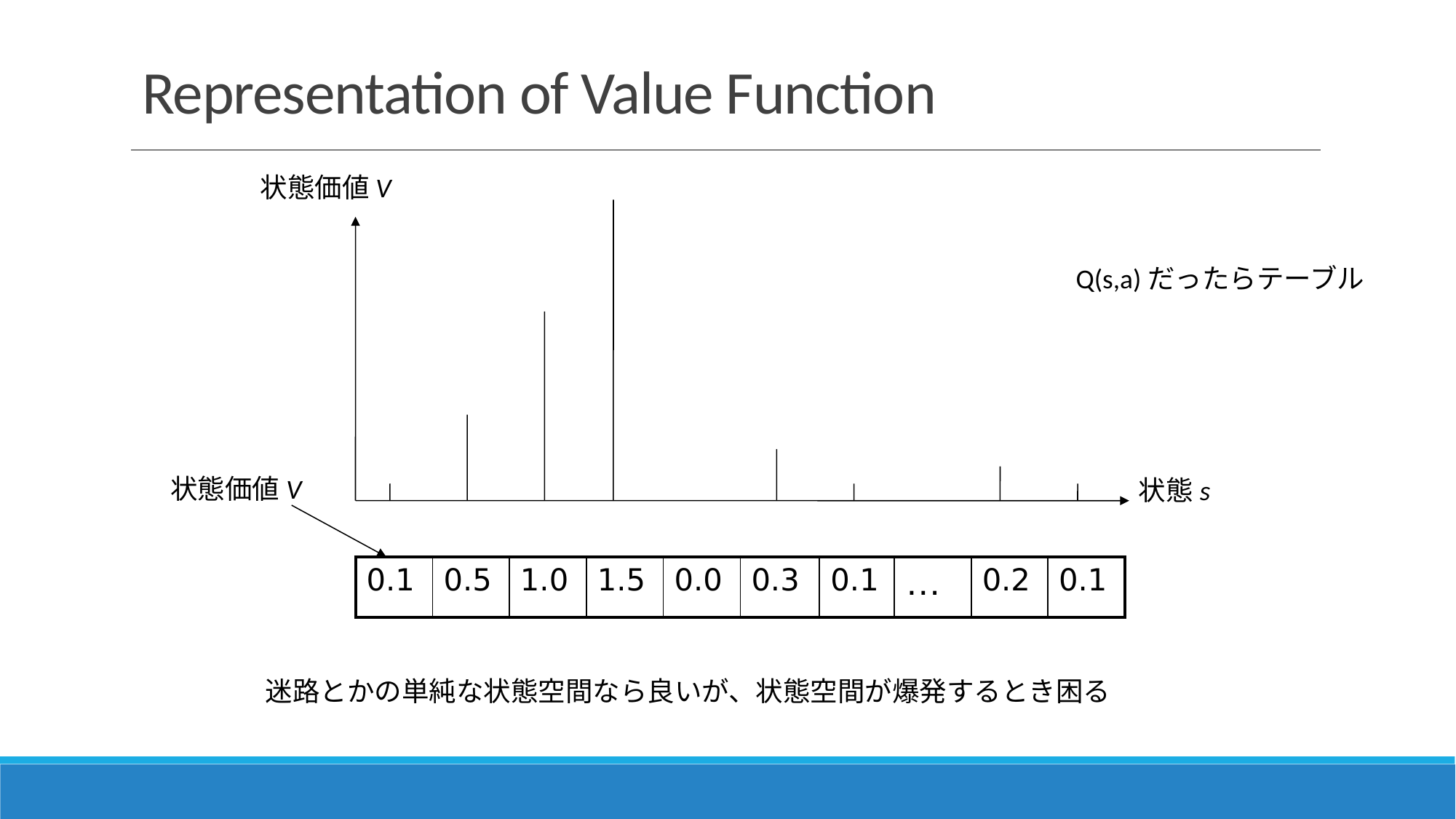

# Representation of Value Function
状態価値V

Q(s,a)だったらテーブル

状態価値V
状態s

| 0.1 | 0.5 | 1.0 | 1.5 | 0.0 | 0.3 | 0.1 | … | 0.2 | 0.1 |
| --- | --- | --- | --- | --- | --- | --- | --- | --- | --- |
迷路とかの単純な状態空間なら良いが、状態空間が爆発するとき困る